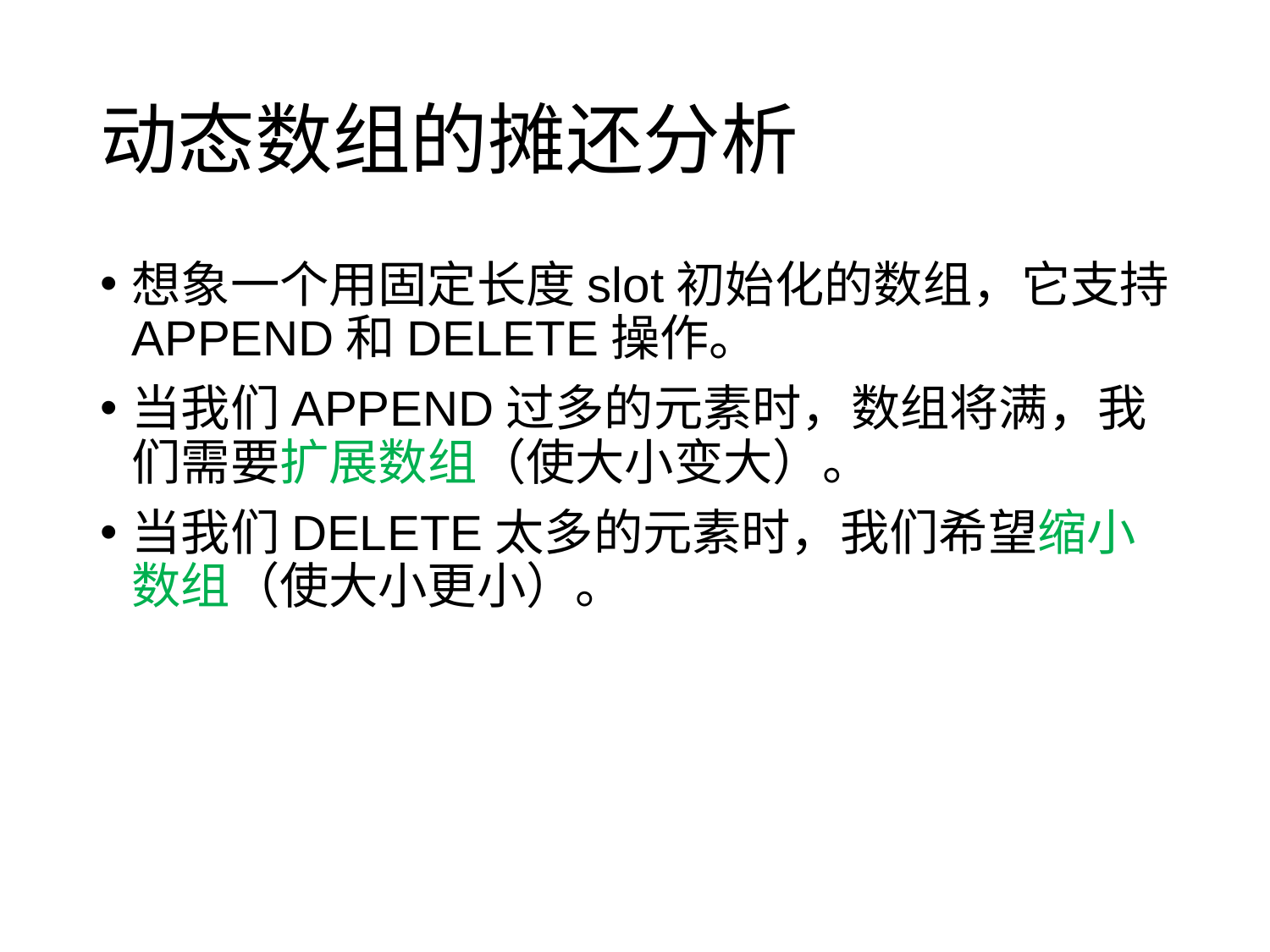

# 动态数组的摊还分析
想象一个用固定长度slot初始化的数组，它支持APPEND和DELETE操作。
当我们APPEND过多的元素时，数组将满，我们需要扩展数组（使大小变大）。
当我们DELETE太多的元素时，我们希望缩小数组（使大小更小）。